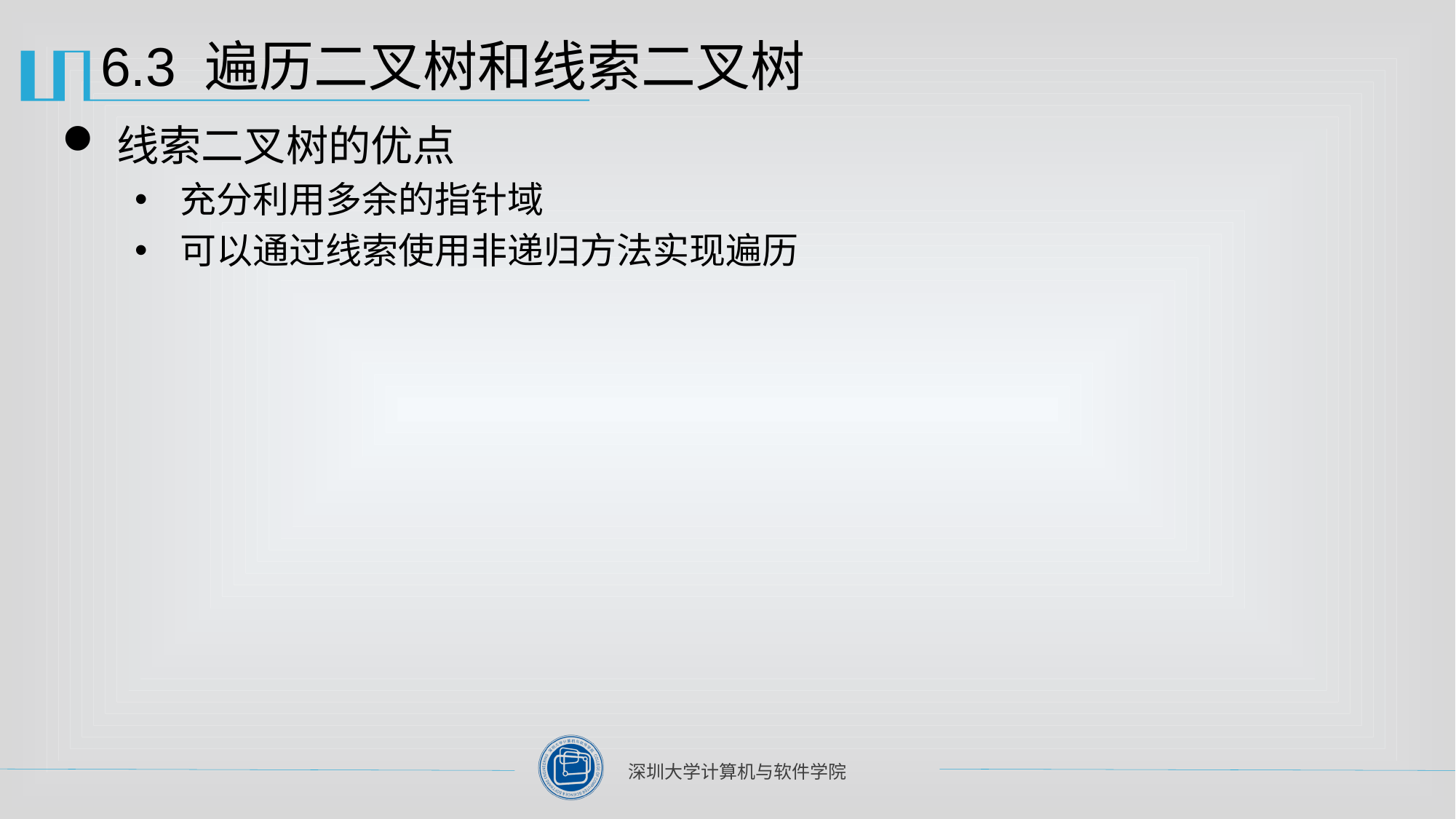

# 6.3 遍历二叉树和线索二叉树
线索二叉树的优点
充分利用多余的指针域
可以通过线索使用非递归方法实现遍历

67